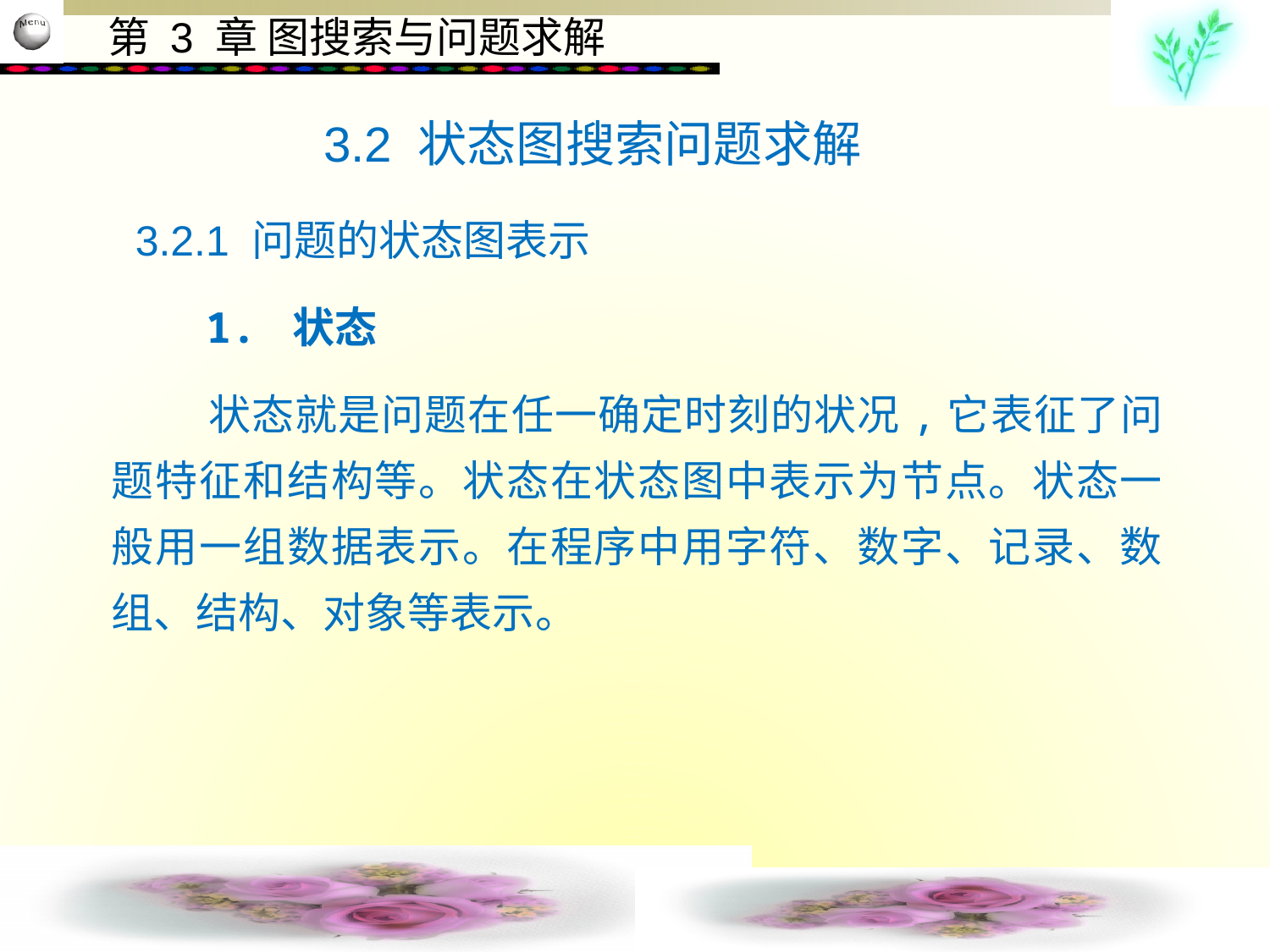

3.2 状态图搜索问题求解
  3.2.1 问题的状态图表示
　　1. 状态
　　 状态就是问题在任一确定时刻的状况,它表征了问题特征和结构等。状态在状态图中表示为节点。状态一般用一组数据表示。在程序中用字符、数字、记录、数组、结构、对象等表示。